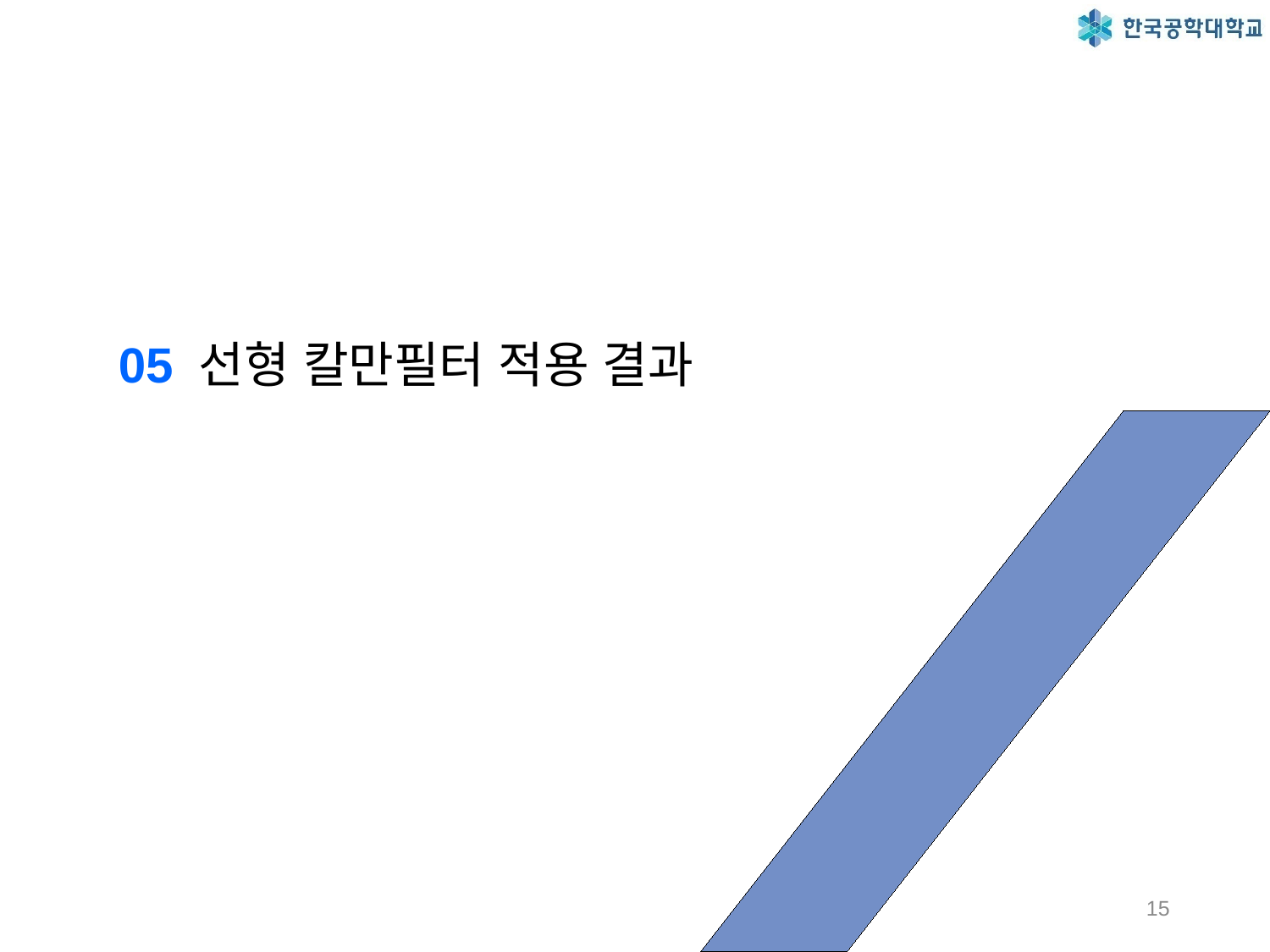

# 05 선형 칼만필터 적용 결과
15